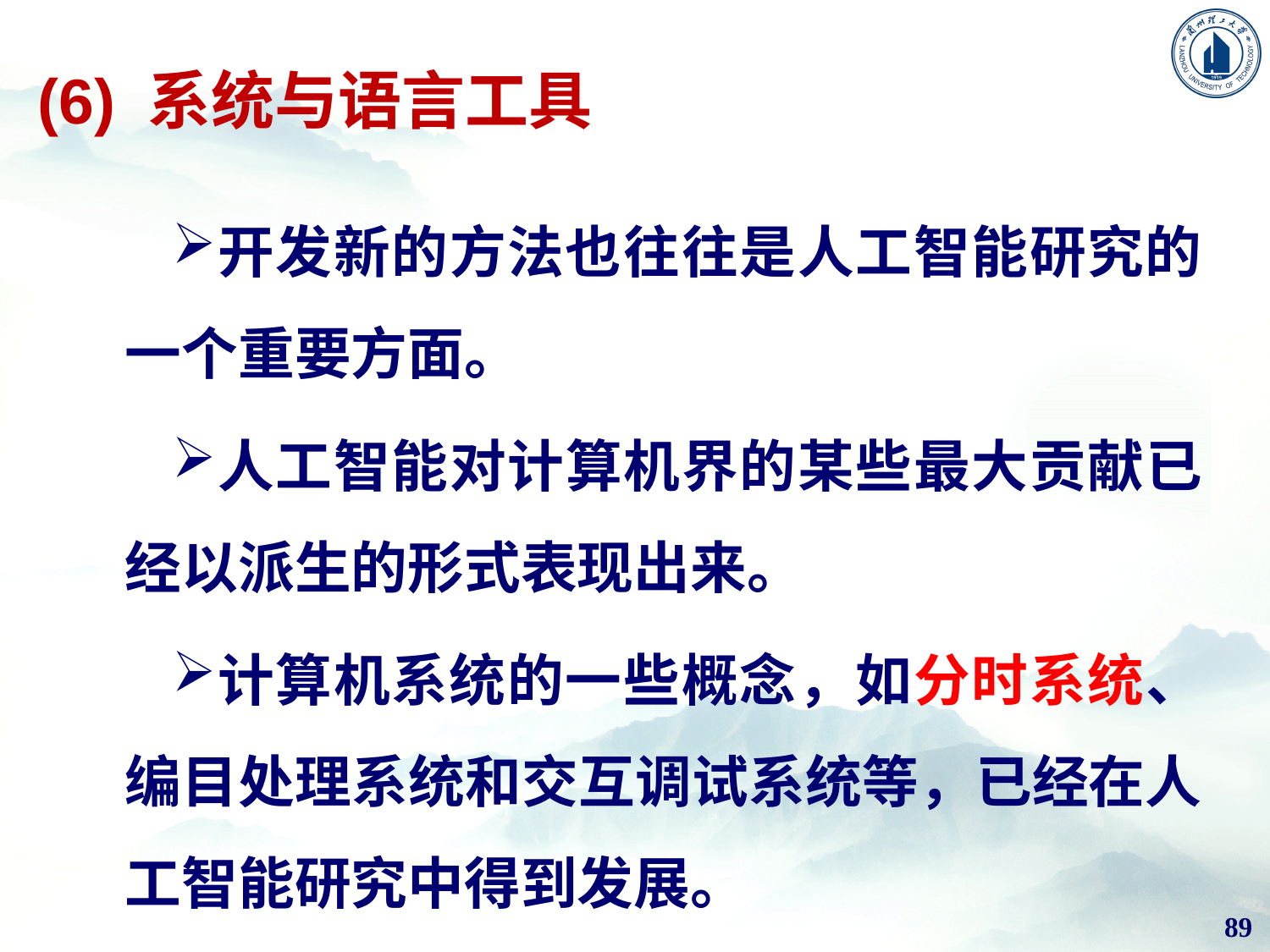

# (6) 系统与语言工具
开发新的方法也往往是人工智能研究的一个重要方面。
人工智能对计算机界的某些最大贡献已经以派生的形式表现出来。
计算机系统的一些概念，如分时系统、编目处理系统和交互调试系统等，已经在人工智能研究中得到发展。

89